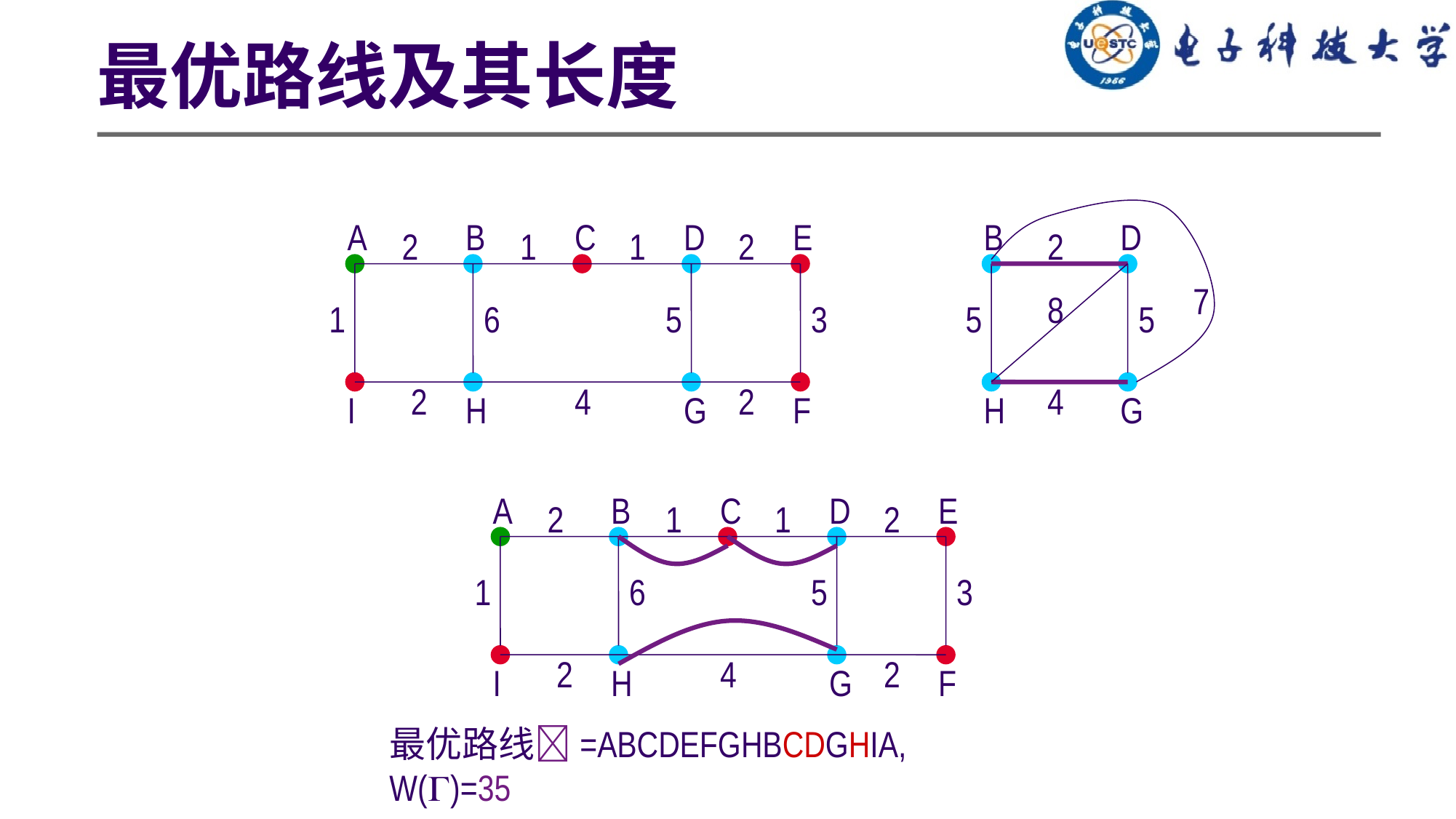

# 最优路线及其长度

A
B
C
D
E
B
D
2
1
1
2
2

7
8
1
6
5
3
5
5

2

4

2

4

I
H
G
F
H
G
A
B
C
D
E
2
1
1
2

1
6
5
3

2

4

2

I
H
G
F
最优路线Γ=ABCDEFGHBCDGHIA,   W(Γ)=35